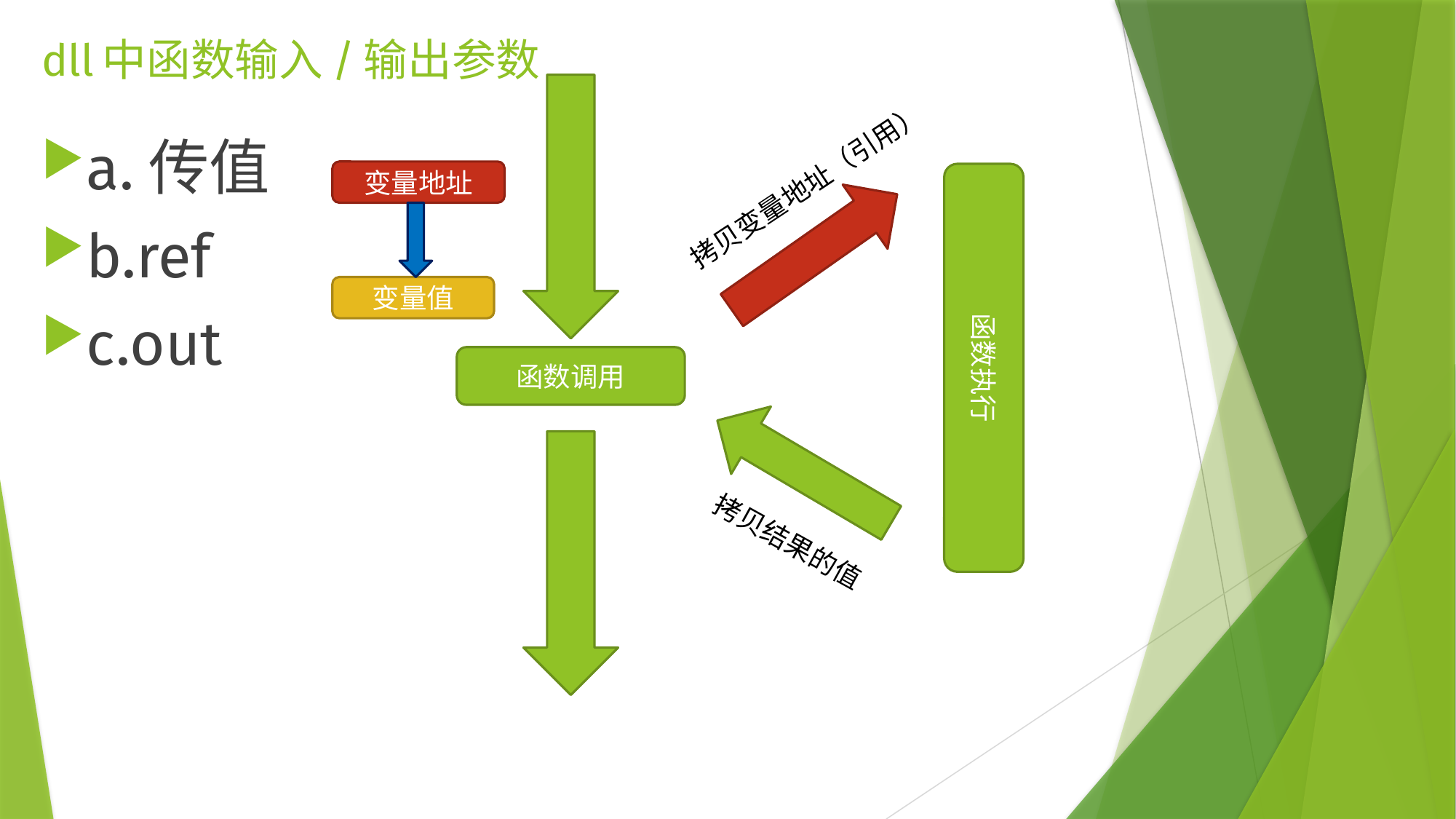

# dll中函数输入/输出参数

a.传值
b.ref
c.out
变量地址
拷贝变量地址（引用）
函数执行

变量值
函数调用

拷贝结果的值